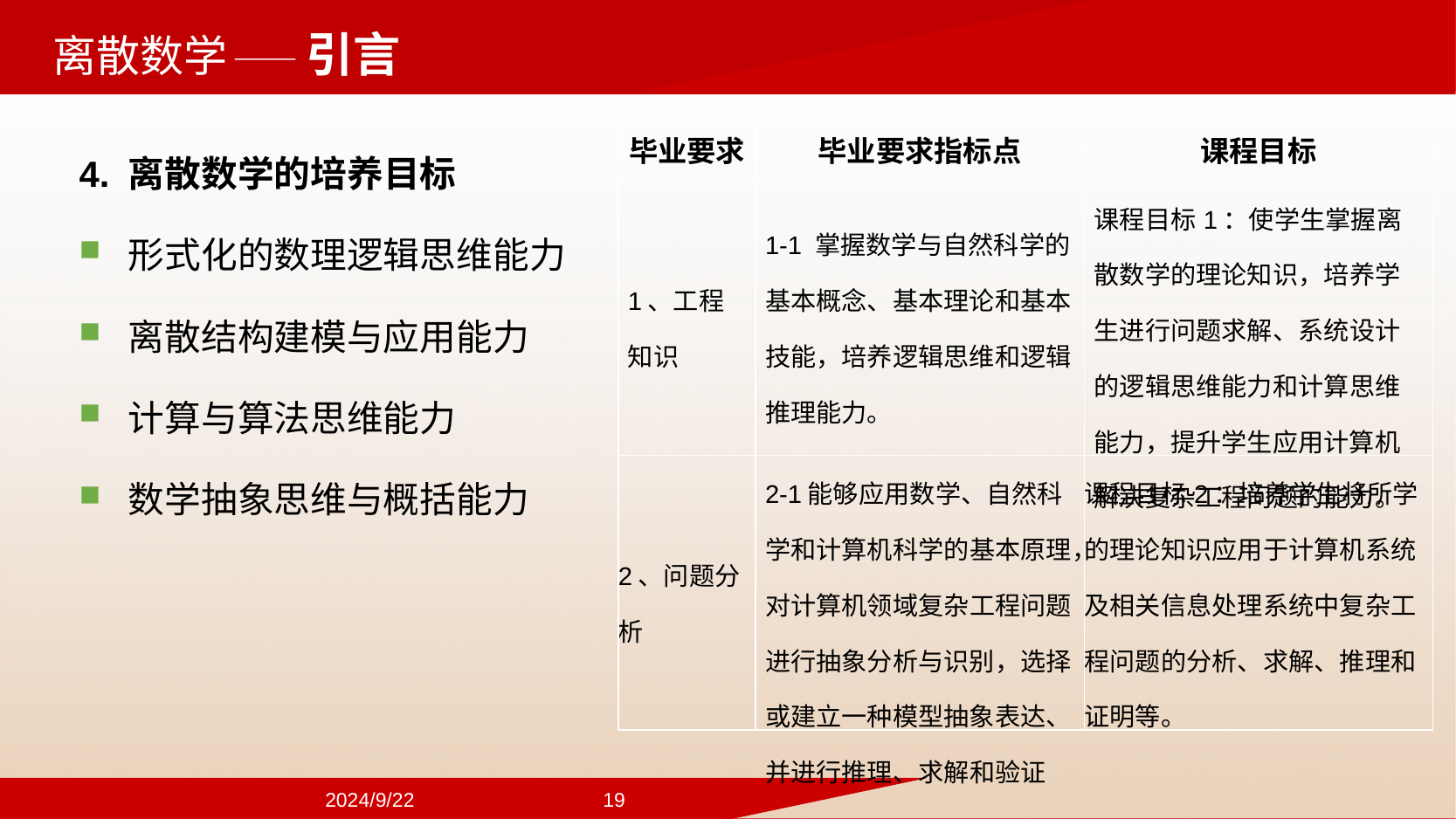

——引言
4. 离散数学的培养目标
形式化的数理逻辑思维能力
离散结构建模与应用能力
计算与算法思维能力
数学抽象思维与概括能力

| 毕业要求 | 毕业要求指标点 | 课程目标 |
| --- | --- | --- |
| 1、工程知识 | 1-1 掌握数学与自然科学的基本概念、基本理论和基本技能，培养逻辑思维和逻辑推理能力。 | 课程目标1：使学生掌握离散数学的理论知识，培养学生进行问题求解、系统设计的逻辑思维能力和计算思维能力，提升学生应用计算机解决复杂工程问题的能力。 |
| 2、问题分析 | 2-1能够应用数学、自然科学和计算机科学的基本原理，对计算机领域复杂工程问题进行抽象分析与识别，选择或建立一种模型抽象表达、并进行推理、求解和验证 | 课程目标2：培养学生将所学的理论知识应用于计算机系统及相关信息处理系统中复杂工程问题的分析、求解、推理和证明等。 |
2024/9/22
19